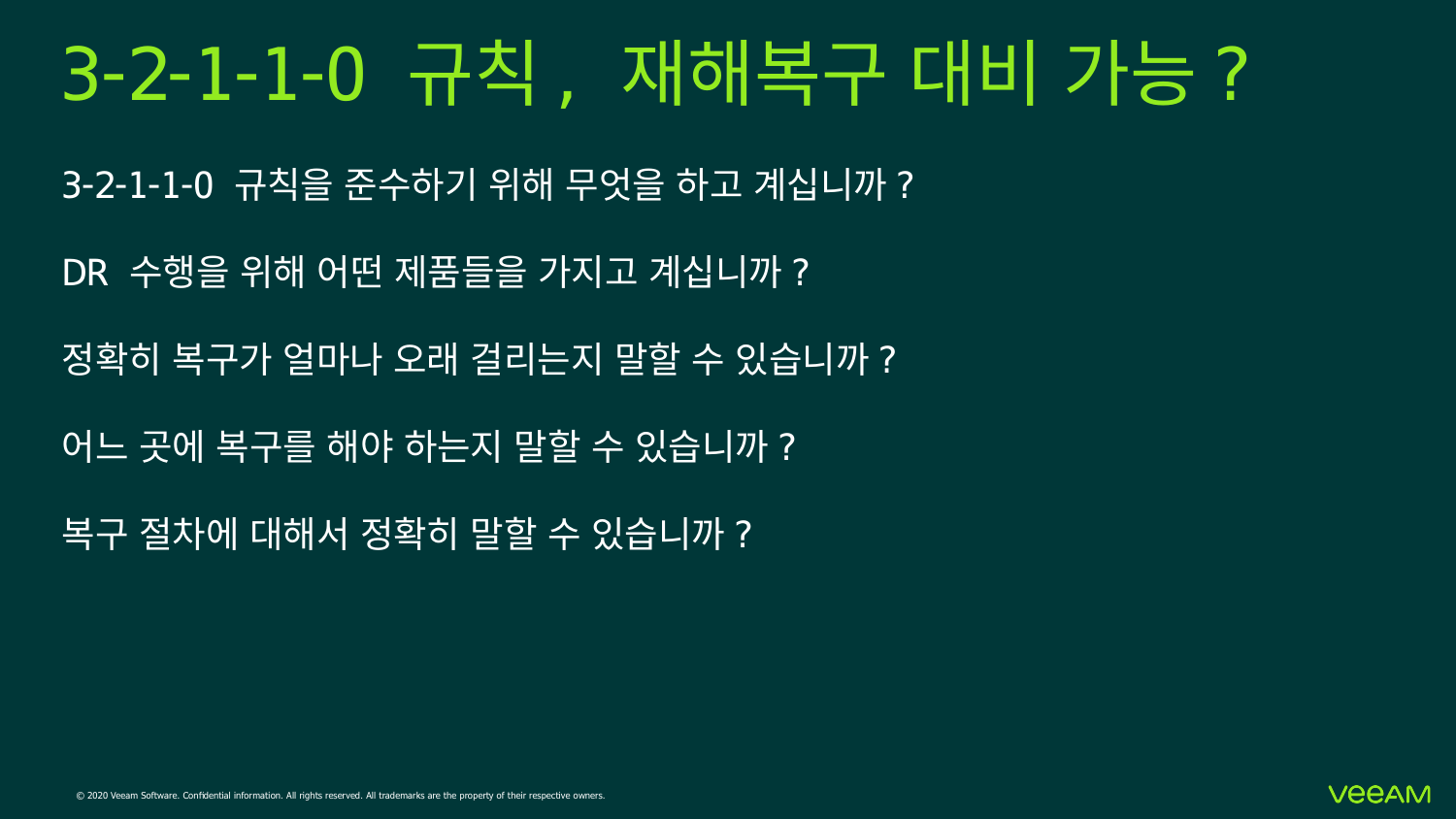

# 3-2-1-1-0 규칙, 재해복구 대비 가능?
3-2-1-1-0 규칙을 준수하기 위해 무엇을 하고 계십니까?

DR 수행을 위해 어떤 제품들을 가지고 계십니까?

정확히 복구가 얼마나 오래 걸리는지 말할 수 있습니까?

어느 곳에 복구를 해야 하는지 말할 수 있습니까?

복구 절차에 대해서 정확히 말할 수 있습니까?